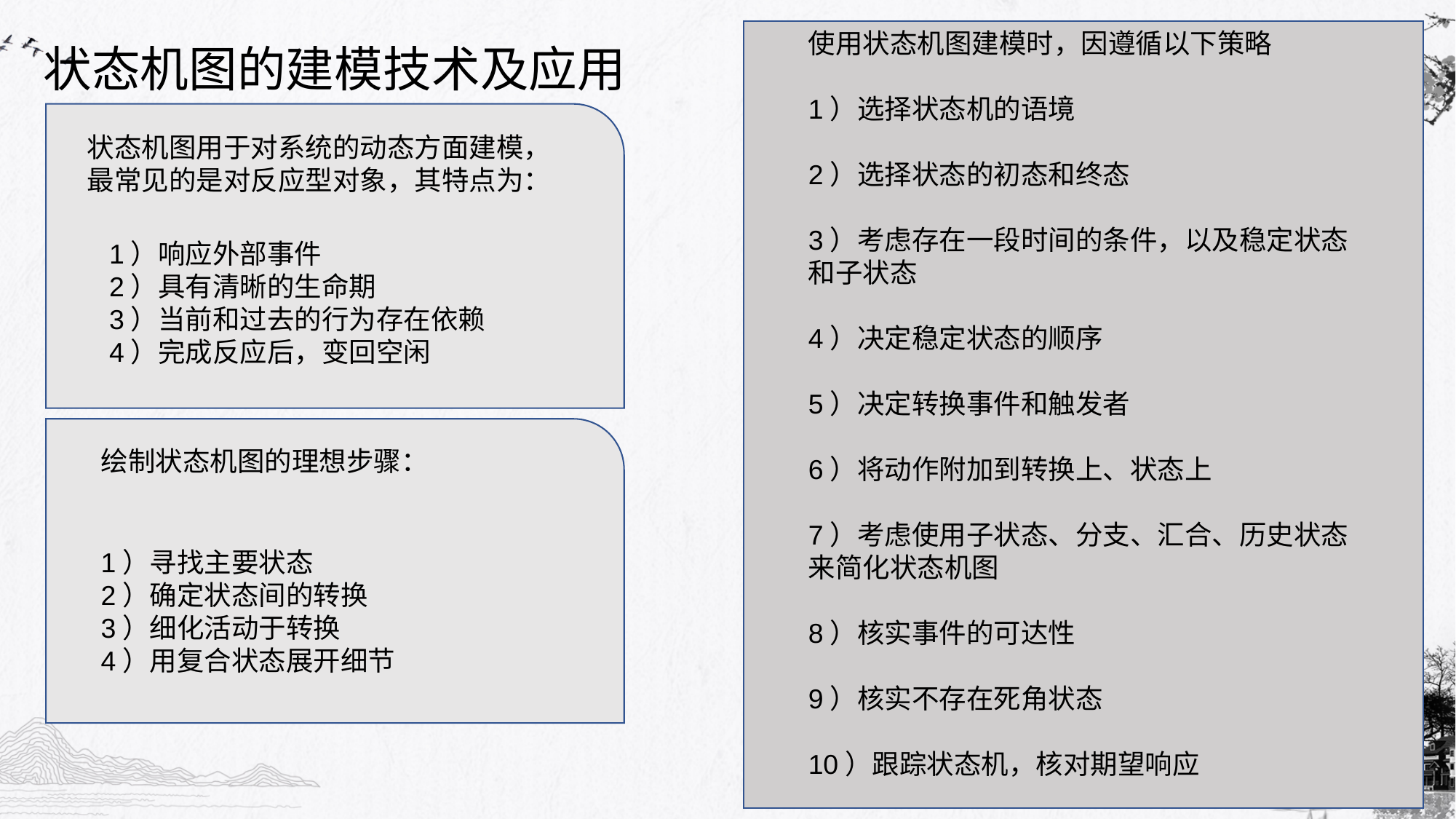

# 状态机图的建模技术及应用

使用状态机图建模时，因遵循以下策略
1）选择状态机的语境

2）选择状态的初态和终态

3）考虑存在一段时间的条件，以及稳定状态和子状态

4）决定稳定状态的顺序

5）决定转换事件和触发者

6）将动作附加到转换上、状态上

7）考虑使用子状态、分支、汇合、历史状态来简化状态机图

8）核实事件的可达性

9）核实不存在死角状态

10）跟踪状态机，核对期望响应

状态机图用于对系统的动态方面建模，最常见的是对反应型对象，其特点为：
1）响应外部事件
2）具有清晰的生命期
3）当前和过去的行为存在依赖
4）完成反应后，变回空闲

绘制状态机图的理想步骤：
1）寻找主要状态
2）确定状态间的转换
3）细化活动于转换
4）用复合状态展开细节